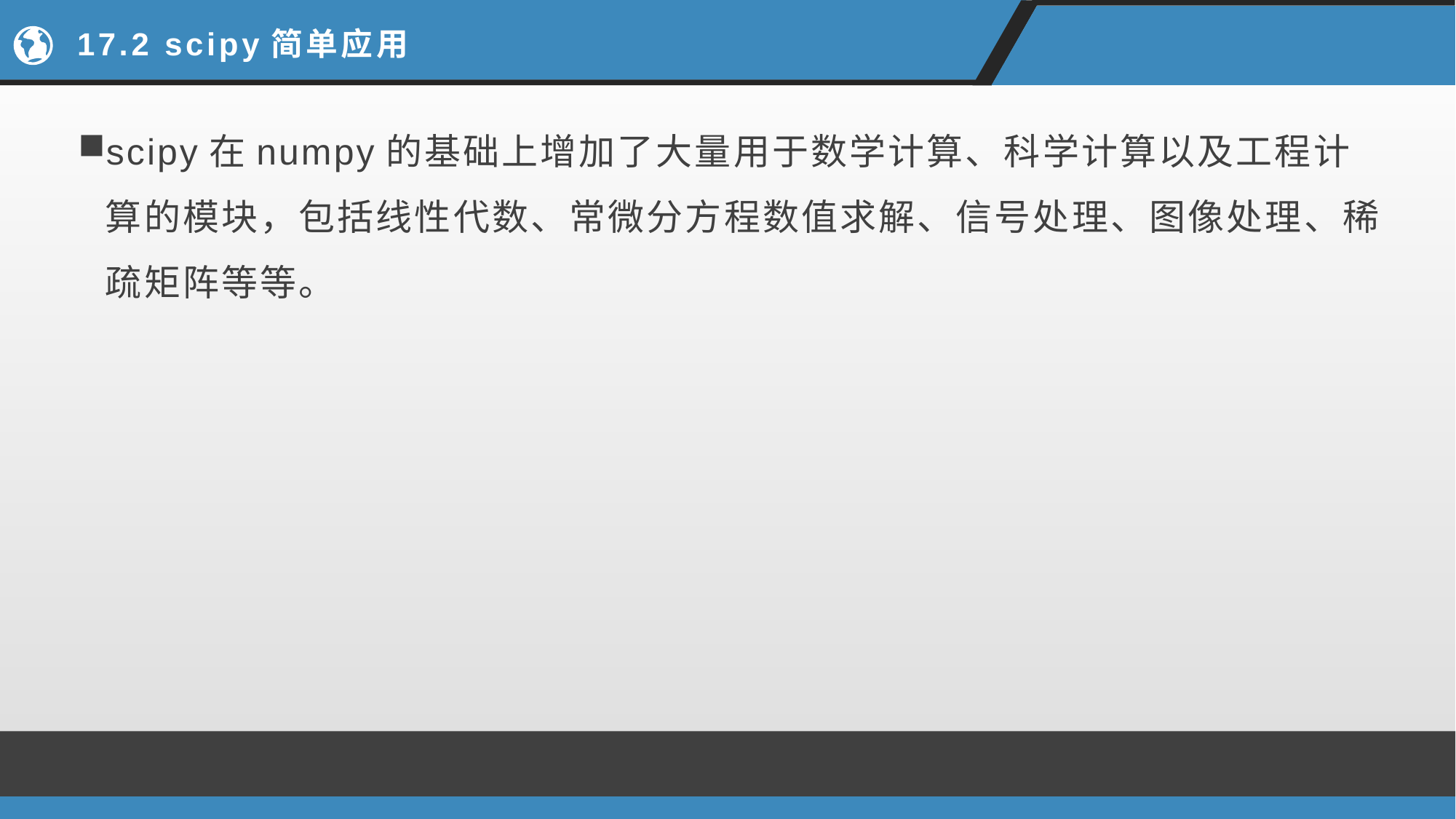

# 17.2 scipy简单应用

scipy在numpy的基础上增加了大量用于数学计算、科学计算以及工程计算的模块，包括线性代数、常微分方程数值求解、信号处理、图像处理、稀疏矩阵等等。